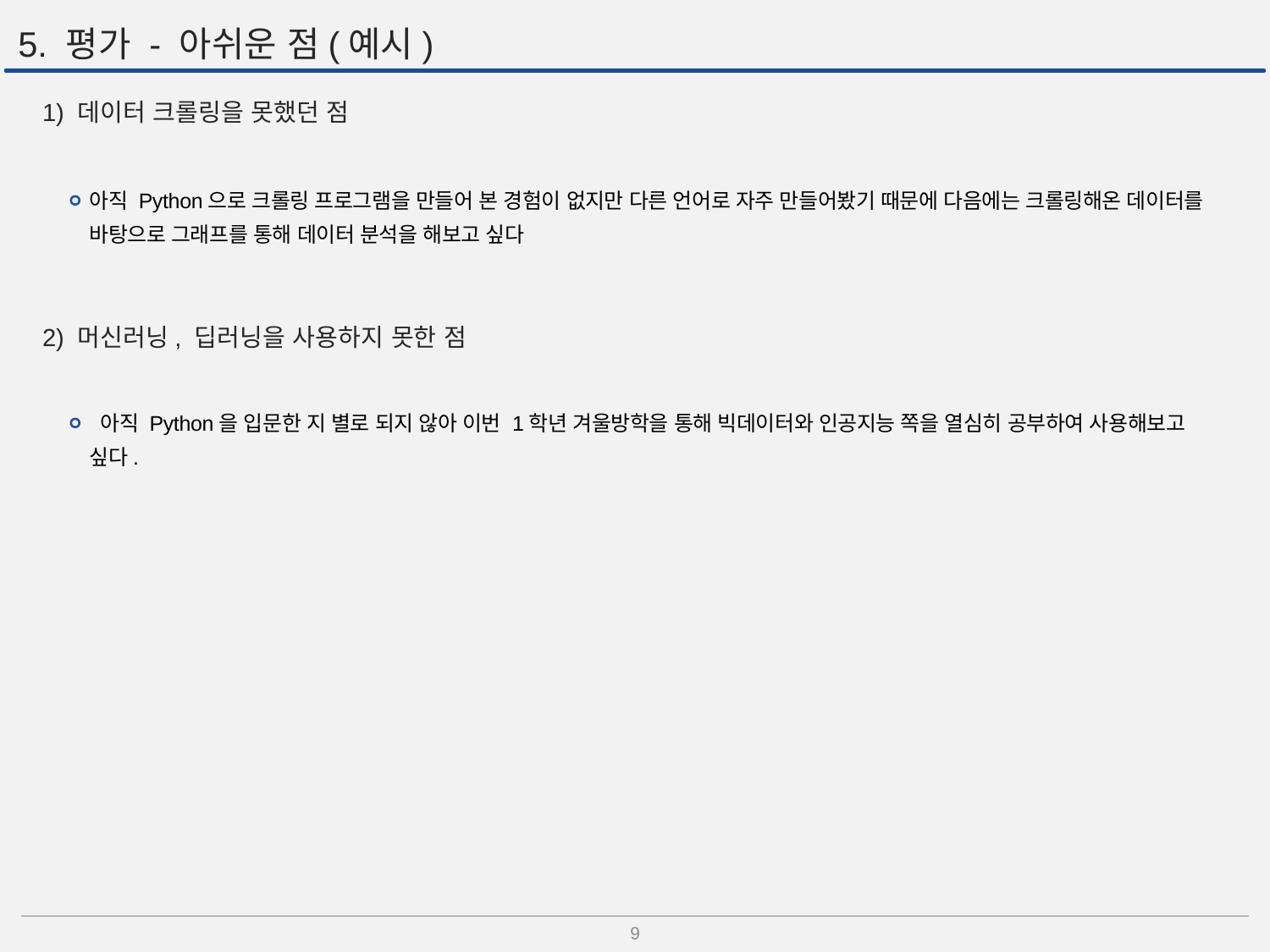

# 5. 평가 - 아쉬운 점(예시)
1) 데이터 크롤링을 못했던 점

아직 Python으로 크롤링 프로그램을 만들어 본 경험이 없지만 다른 언어로 자주 만들어봤기 때문에 다음에는 크롤링해온 데이터를 바탕으로 그래프를 통해 데이터 분석을 해보고 싶다

 아직 Python을 입문한 지 별로 되지 않아 이번 1학년 겨울방학을 통해 빅데이터와 인공지능 쪽을 열심히 공부하여 사용해보고 싶다.
2) 머신러닝, 딥러닝을 사용하지 못한 점
9